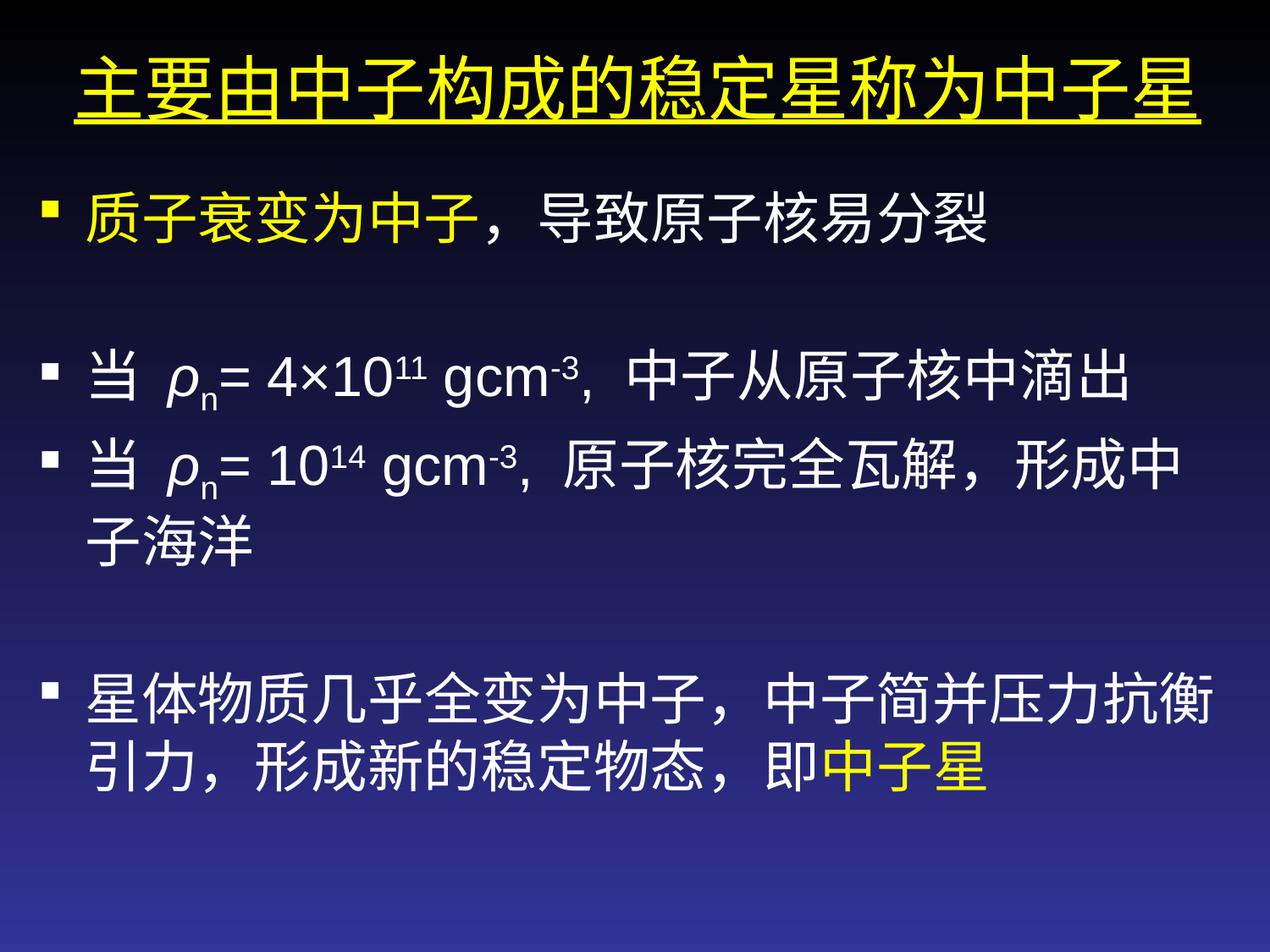

# 主要由中子构成的稳定星称为中子星
质子衰变为中子，导致原子核易分裂

当 ρn= 4×1011 gcm-3, 中子从原子核中滴出
当 ρn= 1014 gcm-3, 原子核完全瓦解，形成中子海洋

星体物质几乎全变为中子，中子简并压力抗衡引力，形成新的稳定物态，即中子星